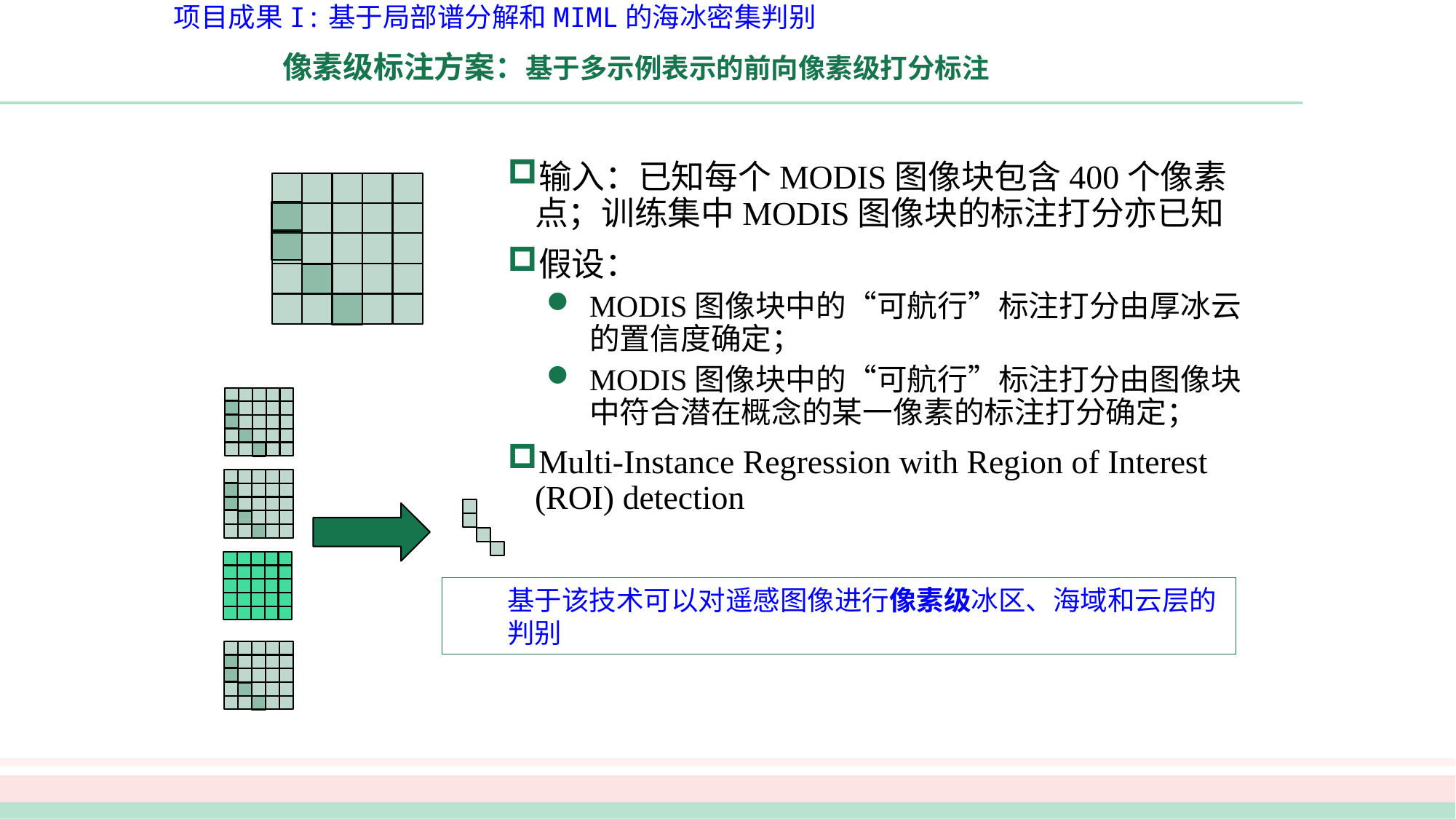

项目成果I:基于局部谱分解和MIML的海冰密集判别
# 像素级标注方案：基于多示例表示的前向像素级打分标注
输入：已知每个MODIS图像块包含400个像素点；训练集中MODIS图像块的标注打分亦已知
假设：
MODIS图像块中的“可航行”标注打分由厚冰云的置信度确定；
MODIS图像块中的“可航行”标注打分由图像块中符合潜在概念的某一像素的标注打分确定；
Multi-Instance Regression with Region of Interest (ROI) detection

基于该技术可以对遥感图像进行像素级冰区、海域和云层的判别